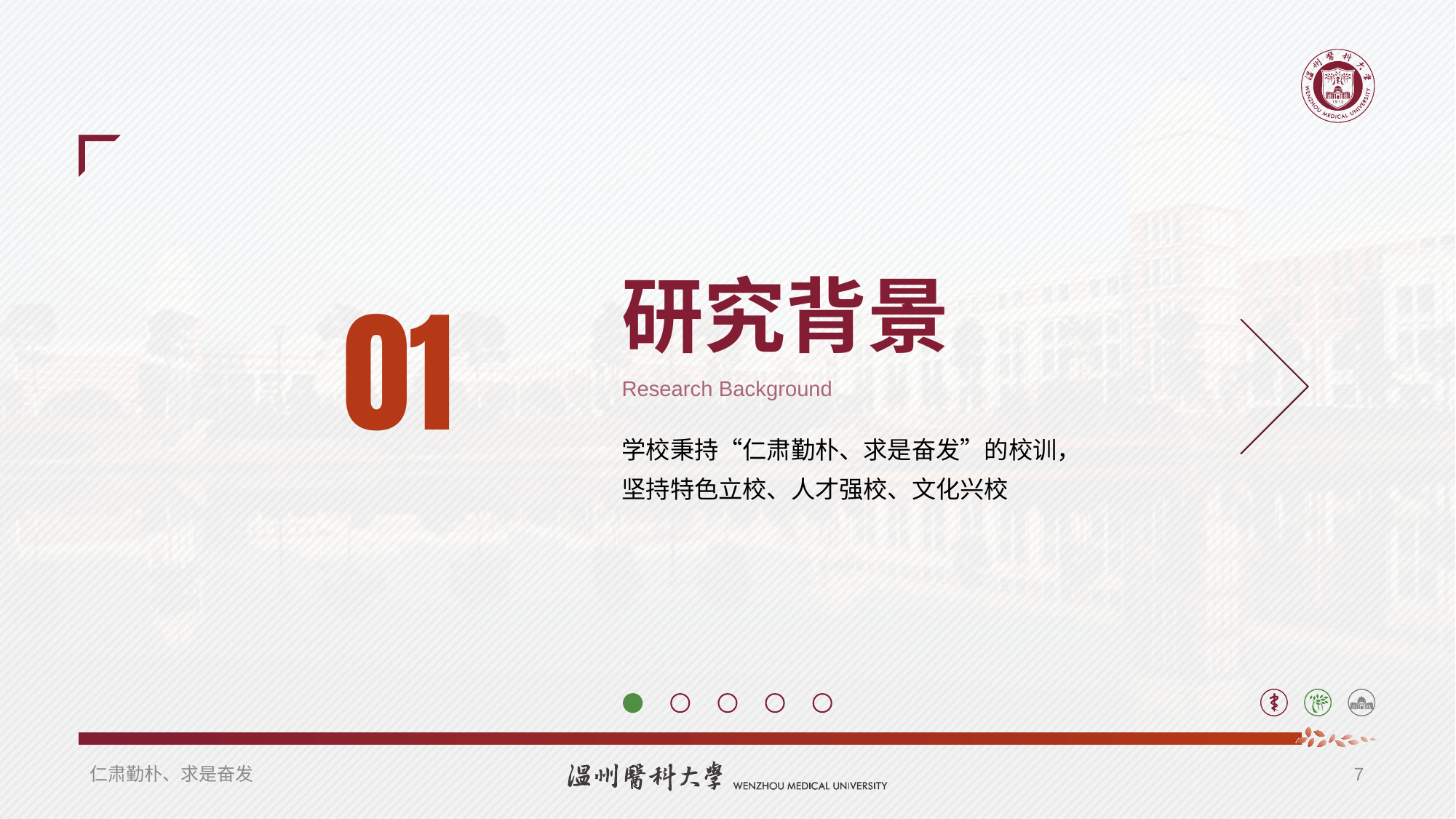

01
研究背景

Research Background
学校秉持“仁肃勤朴、求是奋发”的校训，
坚持特色立校、人才强校、文化兴校

仁肃勤朴、求是奋发
7